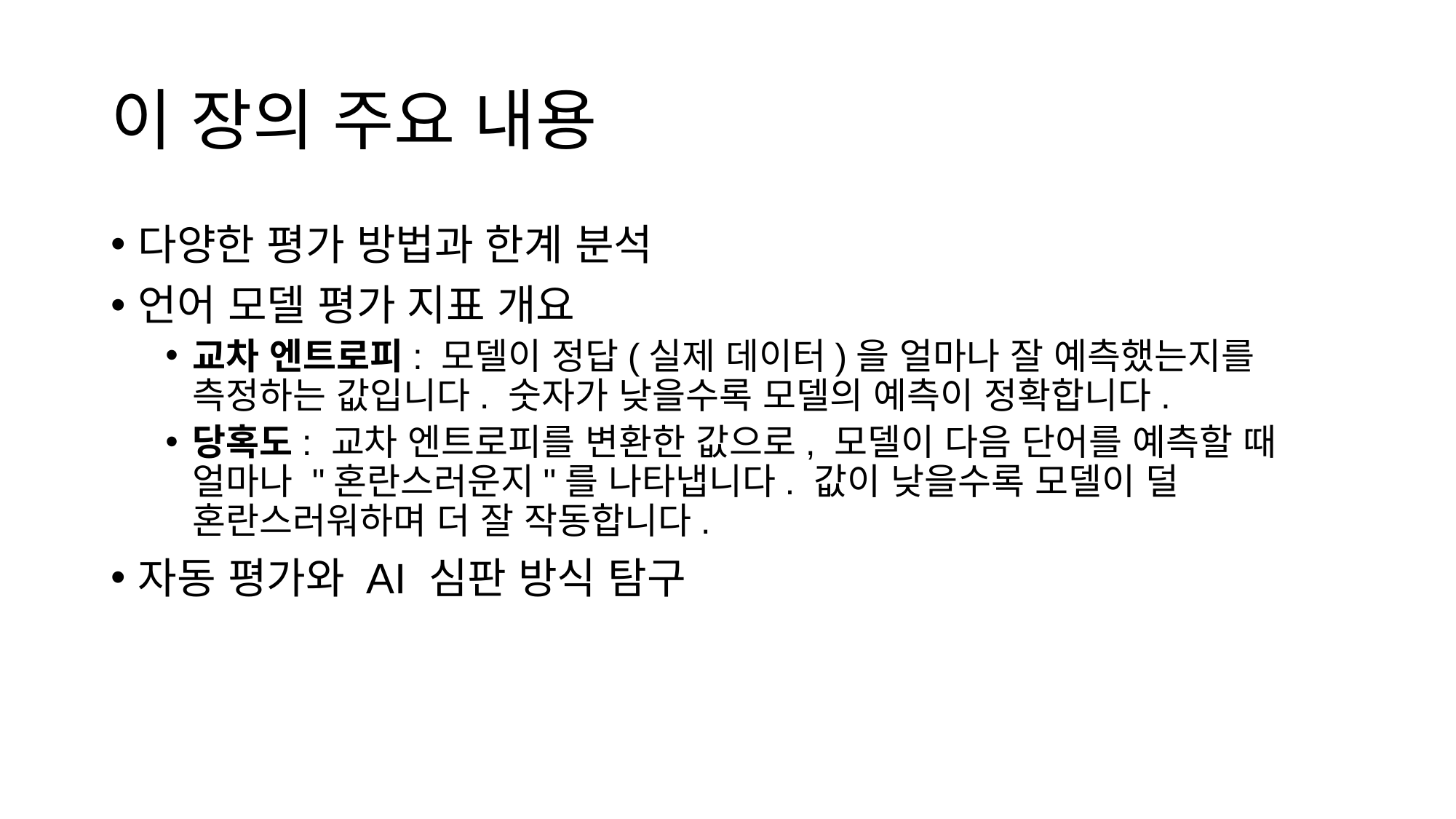

# 이 장의 주요 내용
다양한 평가 방법과 한계 분석
언어 모델 평가 지표 개요
교차 엔트로피: 모델이 정답(실제 데이터)을 얼마나 잘 예측했는지를 측정하는 값입니다. 숫자가 낮을수록 모델의 예측이 정확합니다.
당혹도: 교차 엔트로피를 변환한 값으로, 모델이 다음 단어를 예측할 때 얼마나 "혼란스러운지"를 나타냅니다. 값이 낮을수록 모델이 덜 혼란스러워하며 더 잘 작동합니다.
자동 평가와 AI 심판 방식 탐구